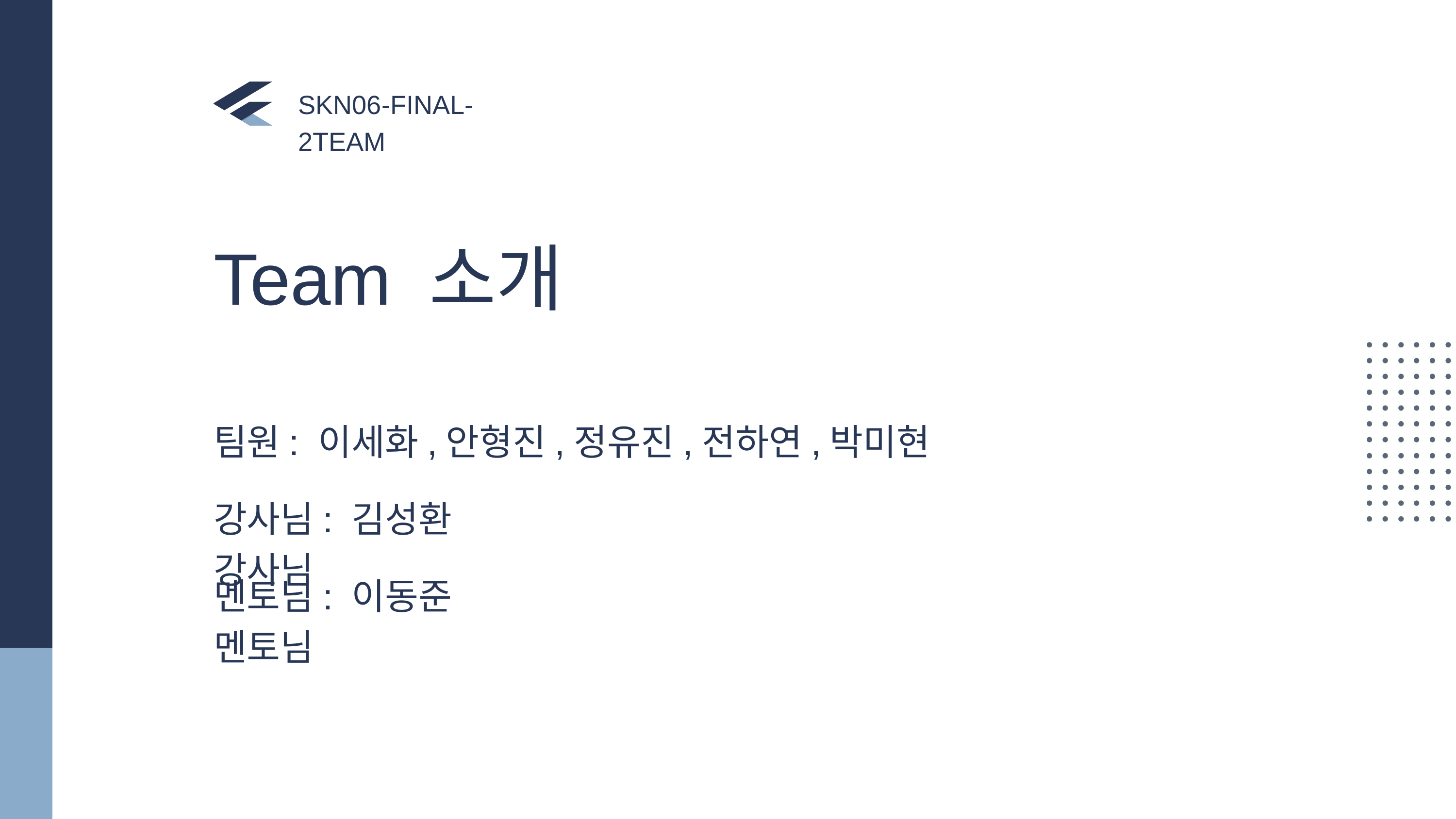

SKN06-FINAL-2TEAM
Team 소개

팀원: 이세화,안형진,정유진,전하연,박미현
강사님: 김성환 강사님
멘토님: 이동준 멘토님